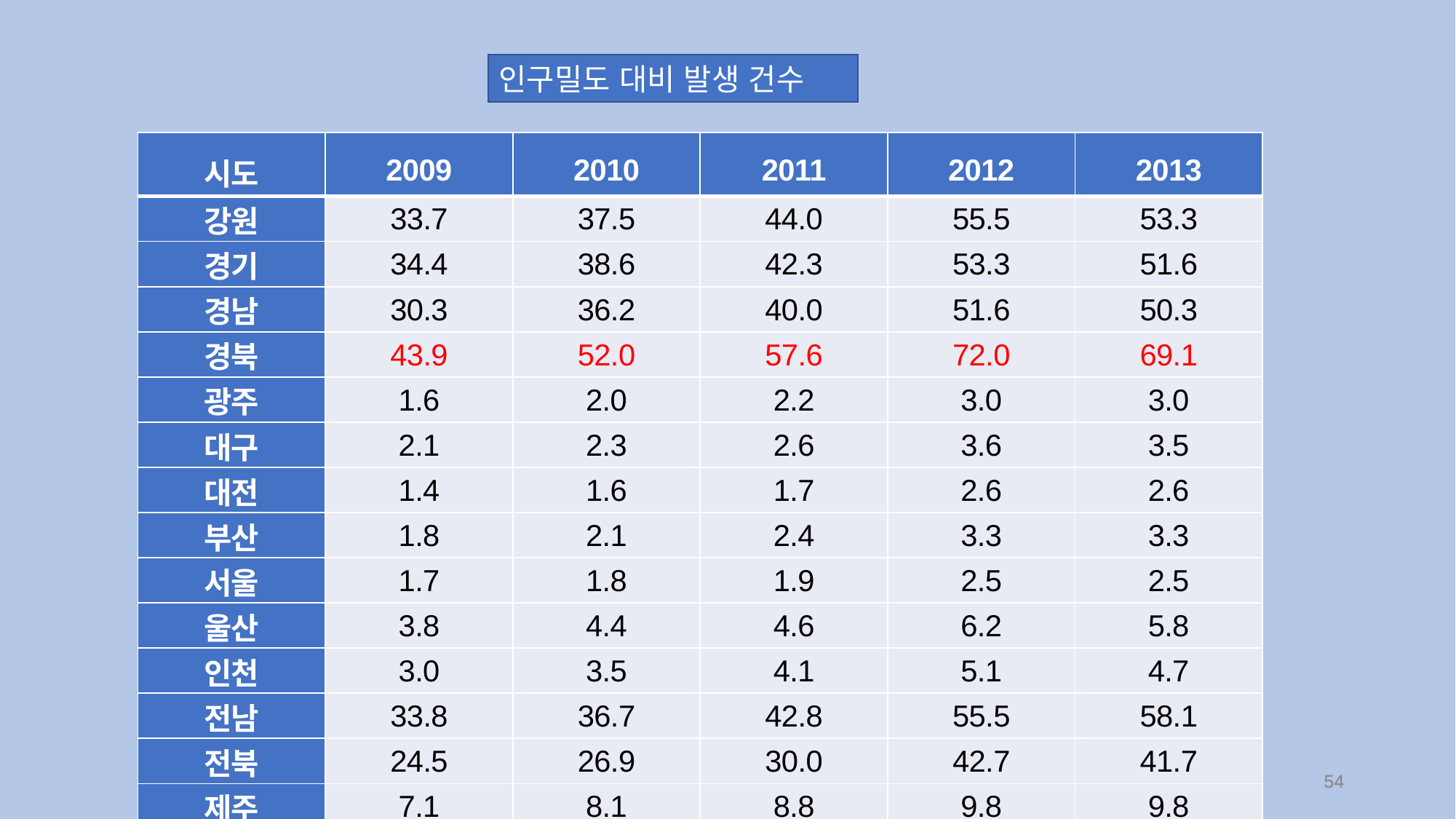

인구밀도 대비 발생 건수
| 시도 | 2009 | 2010 | 2011 | 2012 | 2013 |
| --- | --- | --- | --- | --- | --- |
| 강원 | 33.7 | 37.5 | 44.0 | 55.5 | 53.3 |
| 경기 | 34.4 | 38.6 | 42.3 | 53.3 | 51.6 |
| 경남 | 30.3 | 36.2 | 40.0 | 51.6 | 50.3 |
| 경북 | 43.9 | 52.0 | 57.6 | 72.0 | 69.1 |
| 광주 | 1.6 | 2.0 | 2.2 | 3.0 | 3.0 |
| 대구 | 2.1 | 2.3 | 2.6 | 3.6 | 3.5 |
| 대전 | 1.4 | 1.6 | 1.7 | 2.6 | 2.6 |
| 부산 | 1.8 | 2.1 | 2.4 | 3.3 | 3.3 |
| 서울 | 1.7 | 1.8 | 1.9 | 2.5 | 2.5 |
| 울산 | 3.8 | 4.4 | 4.6 | 6.2 | 5.8 |
| 인천 | 3.0 | 3.5 | 4.1 | 5.1 | 4.7 |
| 전남 | 33.8 | 36.7 | 42.8 | 55.5 | 58.1 |
| 전북 | 24.5 | 26.9 | 30.0 | 42.7 | 41.7 |
| 제주 | 7.1 | 8.1 | 8.8 | 9.8 | 9.8 |
| 충남 | 25.5 | 29.0 | 33.0 | 38.2 | 36.4 |
| 충북 | 19.7 | 21.7 | 24.1 | 33.0 | 30.8 |
54
54